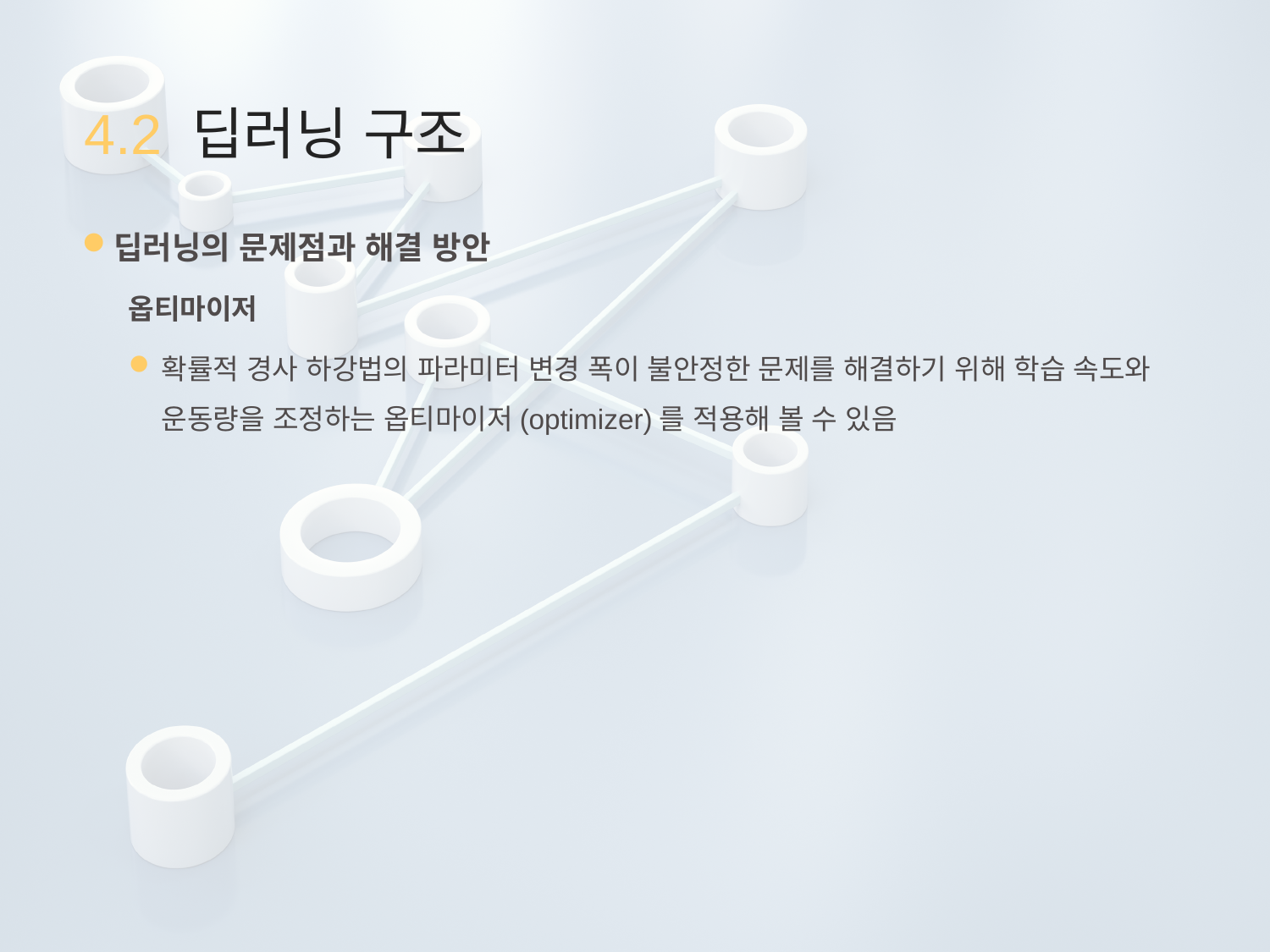

# 4.2 딥러닝 구조
딥러닝의 문제점과 해결 방안
옵티마이저
확률적 경사 하강법의 파라미터 변경 폭이 불안정한 문제를 해결하기 위해 학습 속도와 운동량을 조정하는 옵티마이저(optimizer)를 적용해 볼 수 있음